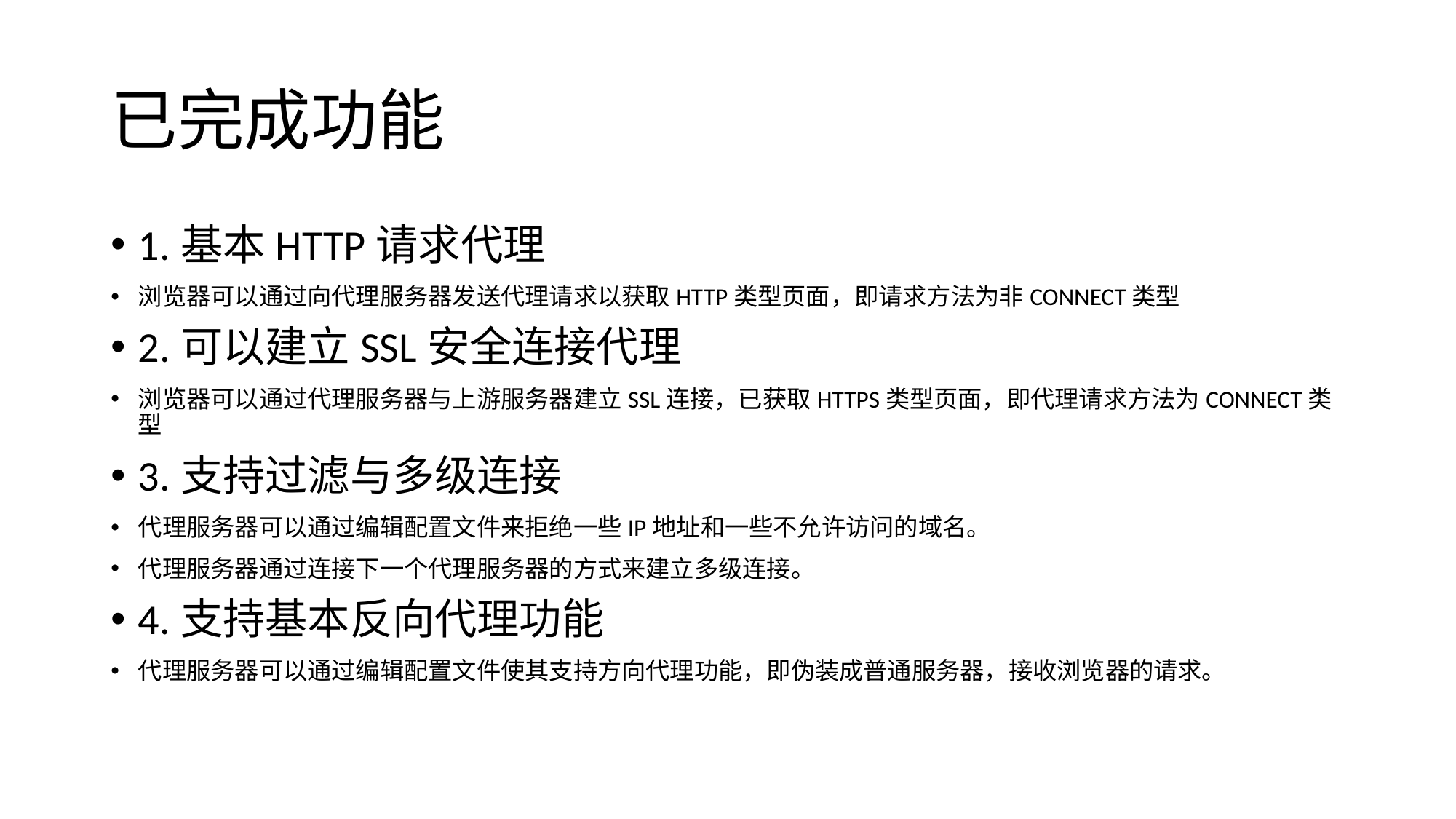

# 已完成功能
1.基本HTTP请求代理
浏览器可以通过向代理服务器发送代理请求以获取HTTP类型页面，即请求方法为非CONNECT类型
2.可以建立SSL安全连接代理
浏览器可以通过代理服务器与上游服务器建立SSL连接，已获取HTTPS类型页面，即代理请求方法为CONNECT类型
3.支持过滤与多级连接
代理服务器可以通过编辑配置文件来拒绝一些IP地址和一些不允许访问的域名。
代理服务器通过连接下一个代理服务器的方式来建立多级连接。
4.支持基本反向代理功能
代理服务器可以通过编辑配置文件使其支持方向代理功能，即伪装成普通服务器，接收浏览器的请求。